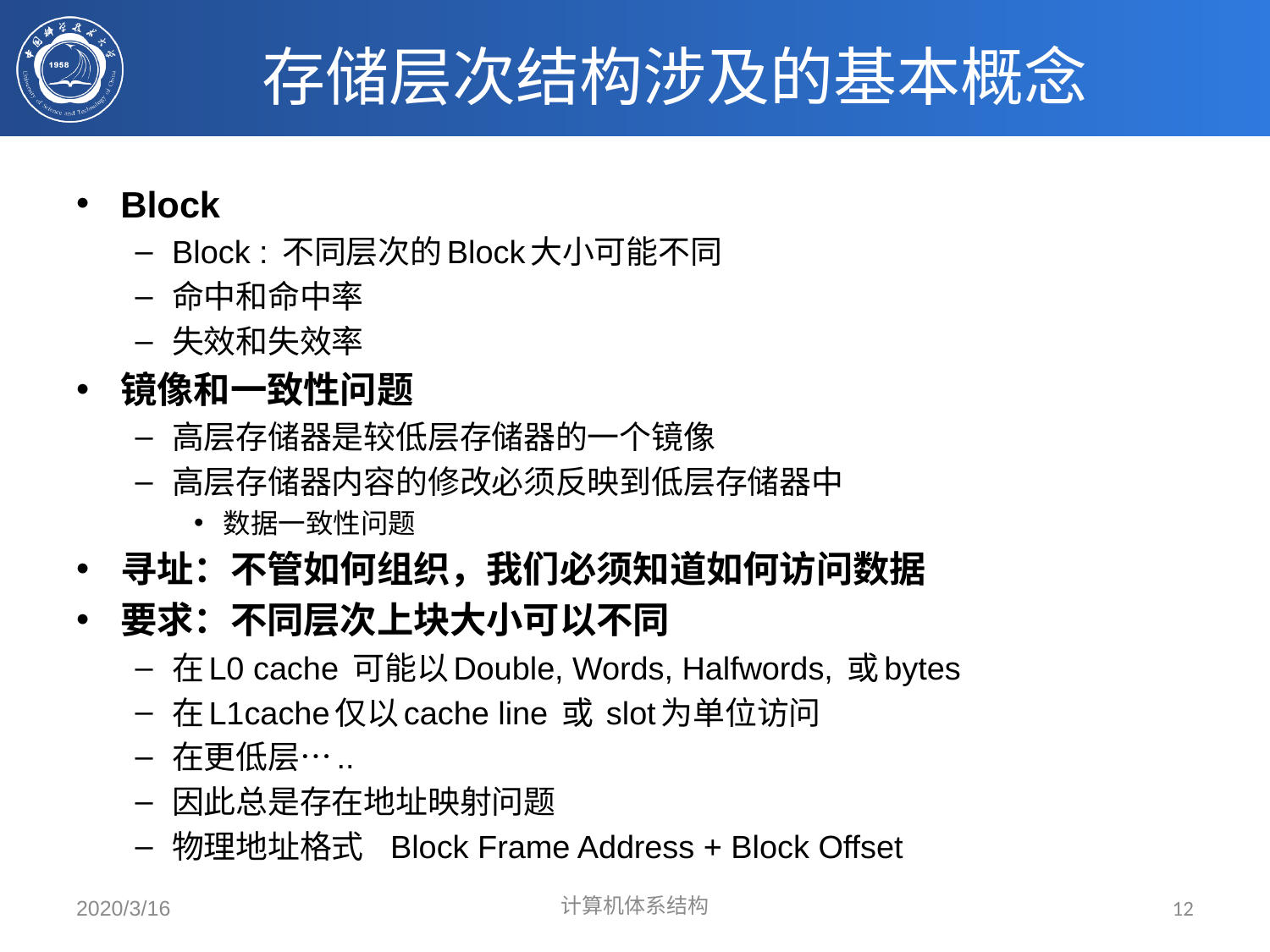

# 存储层次结构涉及的基本概念
Block
Block : 不同层次的Block大小可能不同
命中和命中率
失效和失效率
镜像和一致性问题
高层存储器是较低层存储器的一个镜像
高层存储器内容的修改必须反映到低层存储器中
数据一致性问题
寻址：不管如何组织，我们必须知道如何访问数据
要求：不同层次上块大小可以不同
在L0 cache 可能以Double, Words, Halfwords, 或bytes
在L1cache仅以cache line 或 slot为单位访问
在更低层…..
因此总是存在地址映射问题
物理地址格式   Block Frame Address + Block Offset
2020/3/16
计算机体系结构
12